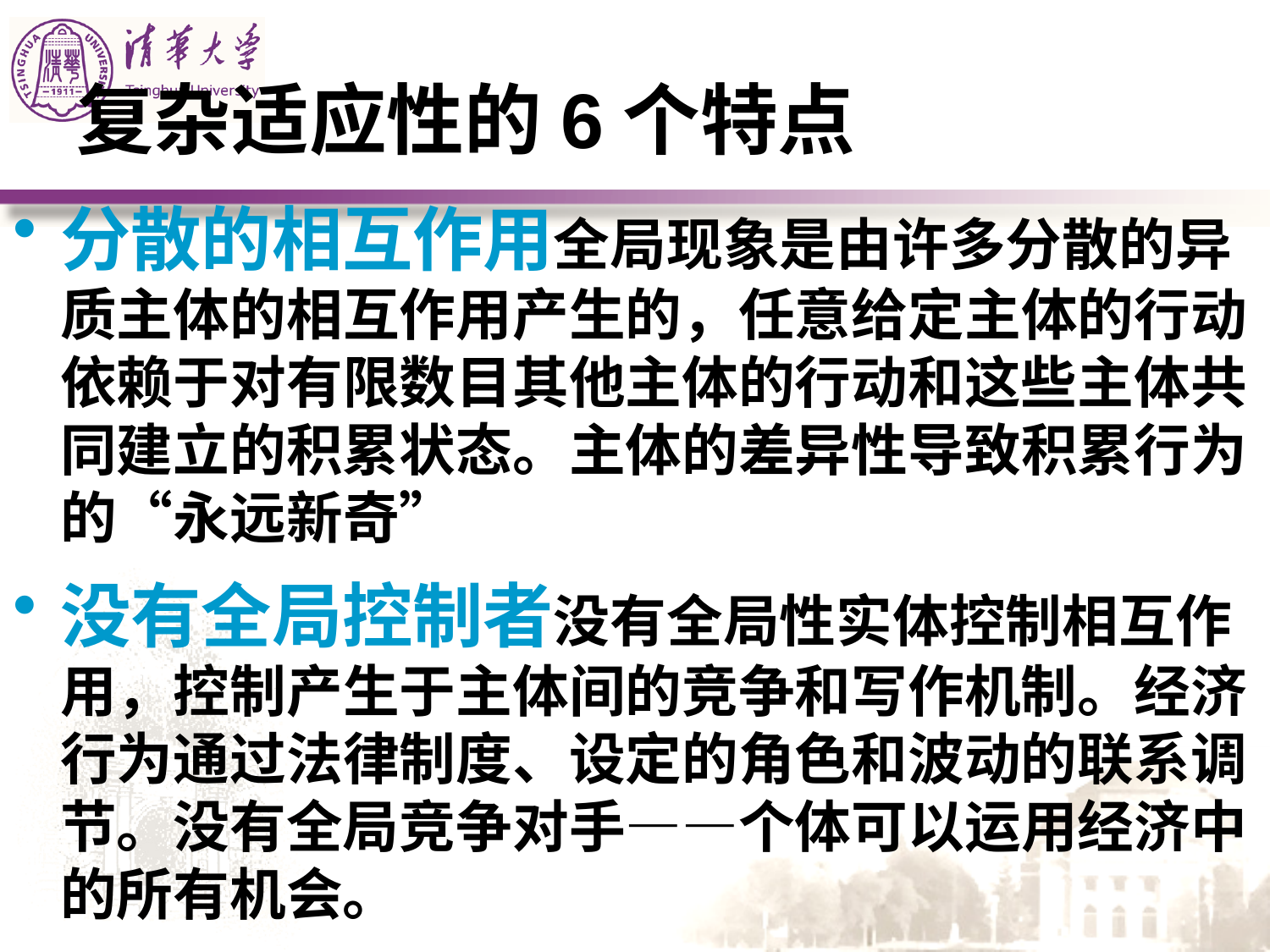

# 复杂适应性的6个特点
分散的相互作用全局现象是由许多分散的异质主体的相互作用产生的，任意给定主体的行动依赖于对有限数目其他主体的行动和这些主体共同建立的积累状态。主体的差异性导致积累行为的“永远新奇”
没有全局控制者没有全局性实体控制相互作用，控制产生于主体间的竞争和写作机制。经济行为通过法律制度、设定的角色和波动的联系调节。没有全局竞争对手—―个体可以运用经济中的所有机会。